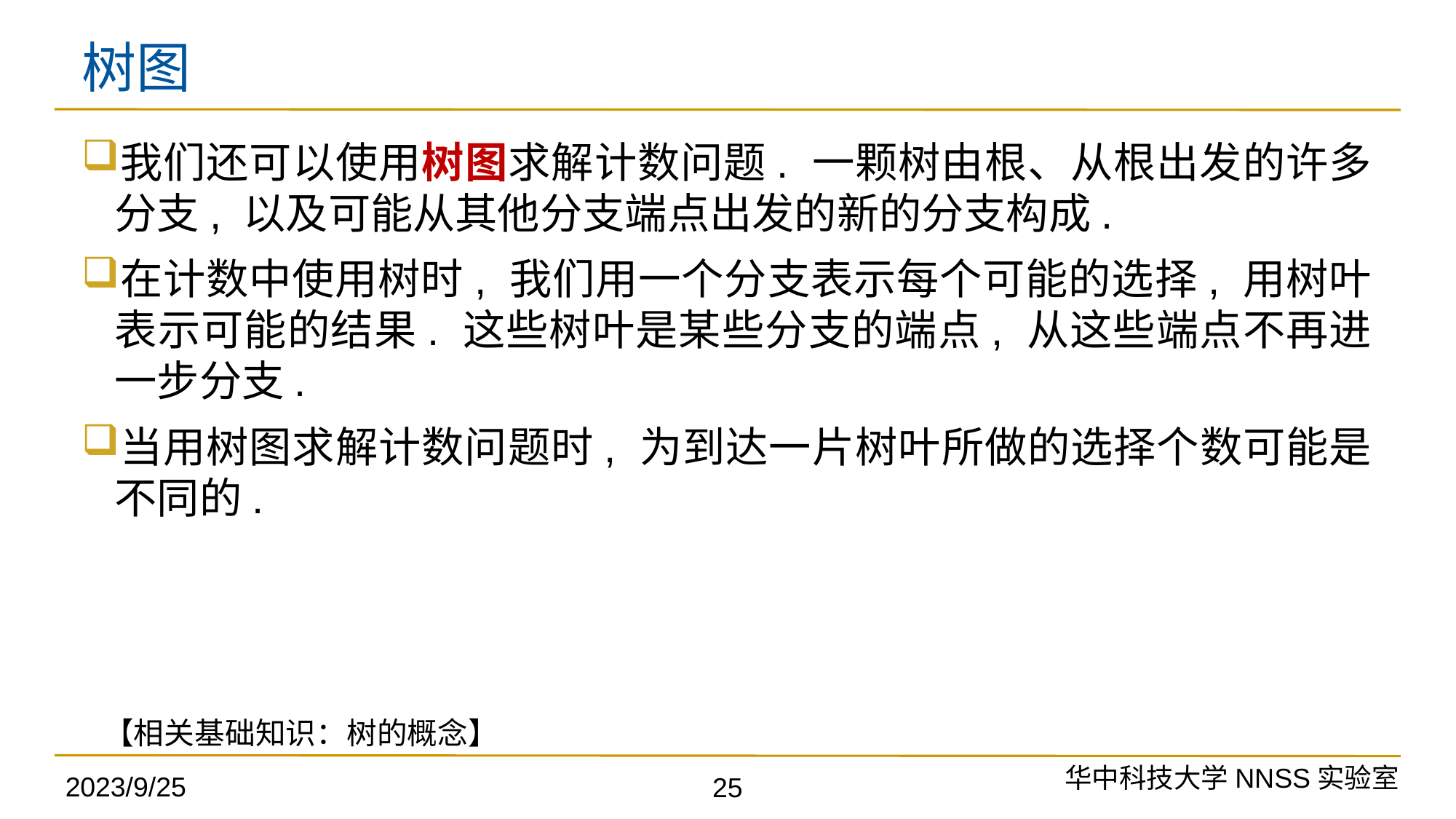

# 树图
我们还可以使用树图求解计数问题. 一颗树由根、从根出发的许多分支, 以及可能从其他分支端点出发的新的分支构成.
在计数中使用树时, 我们用一个分支表示每个可能的选择, 用树叶表示可能的结果. 这些树叶是某些分支的端点, 从这些端点不再进一步分支.
当用树图求解计数问题时, 为到达一片树叶所做的选择个数可能是不同的.
【相关基础知识：树的概念】
华中科技大学NNSS实验室
2023/9/25
25